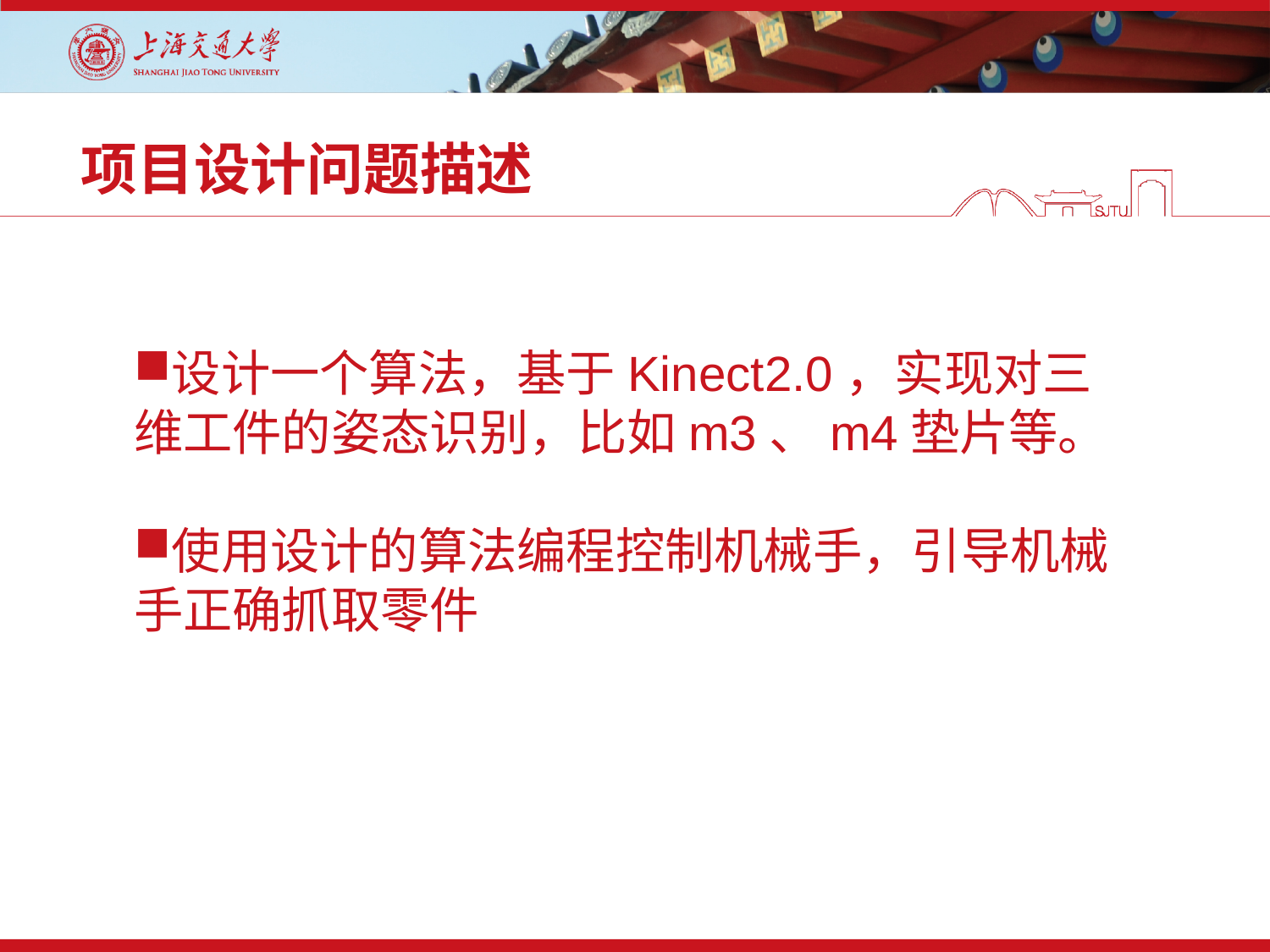

# 项目设计问题描述
设计一个算法，基于Kinect2.0，实现对三维工件的姿态识别，比如m3、m4垫片等。

使用设计的算法编程控制机械手，引导机械手正确抓取零件